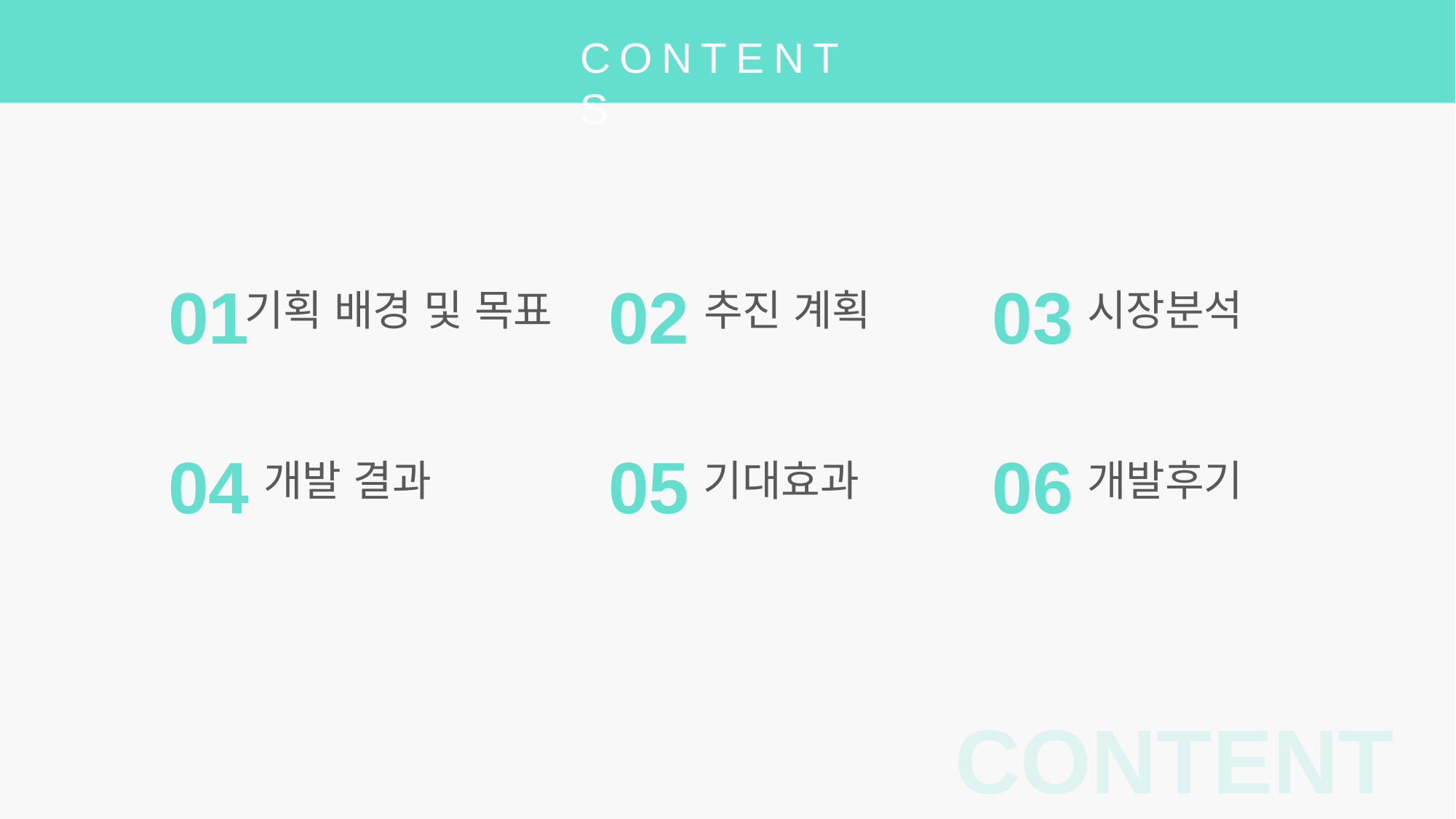

CONTENTS
01
기획 배경 및 목표
02
 추진 계획
03
 시장분석
04
 개발 결과
05
 기대효과
06
 개발후기
CONTENTS